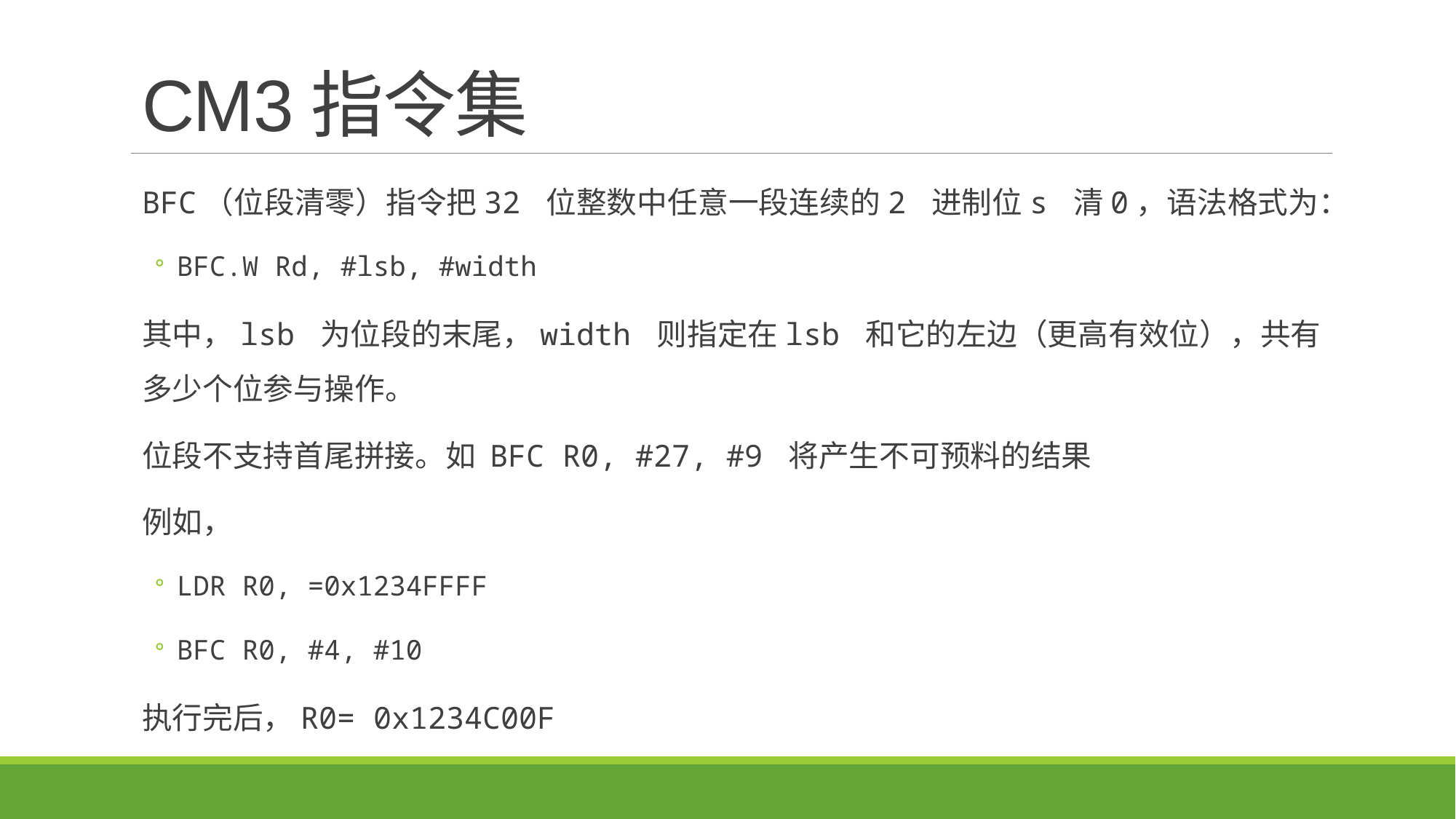

# CM3指令集
BFC（位段清零）指令把32 位整数中任意一段连续的2 进制位s 清0，语法格式为：
BFC.W Rd, #lsb, #width
其中，lsb 为位段的末尾，width 则指定在lsb 和它的左边（更高有效位），共有多少个位参与操作。
位段不支持首尾拼接。如 BFC R0, #27, #9 将产生不可预料的结果
例如，
LDR R0, =0x1234FFFF
BFC R0, #4, #10
执行完后，R0= 0x1234C00F